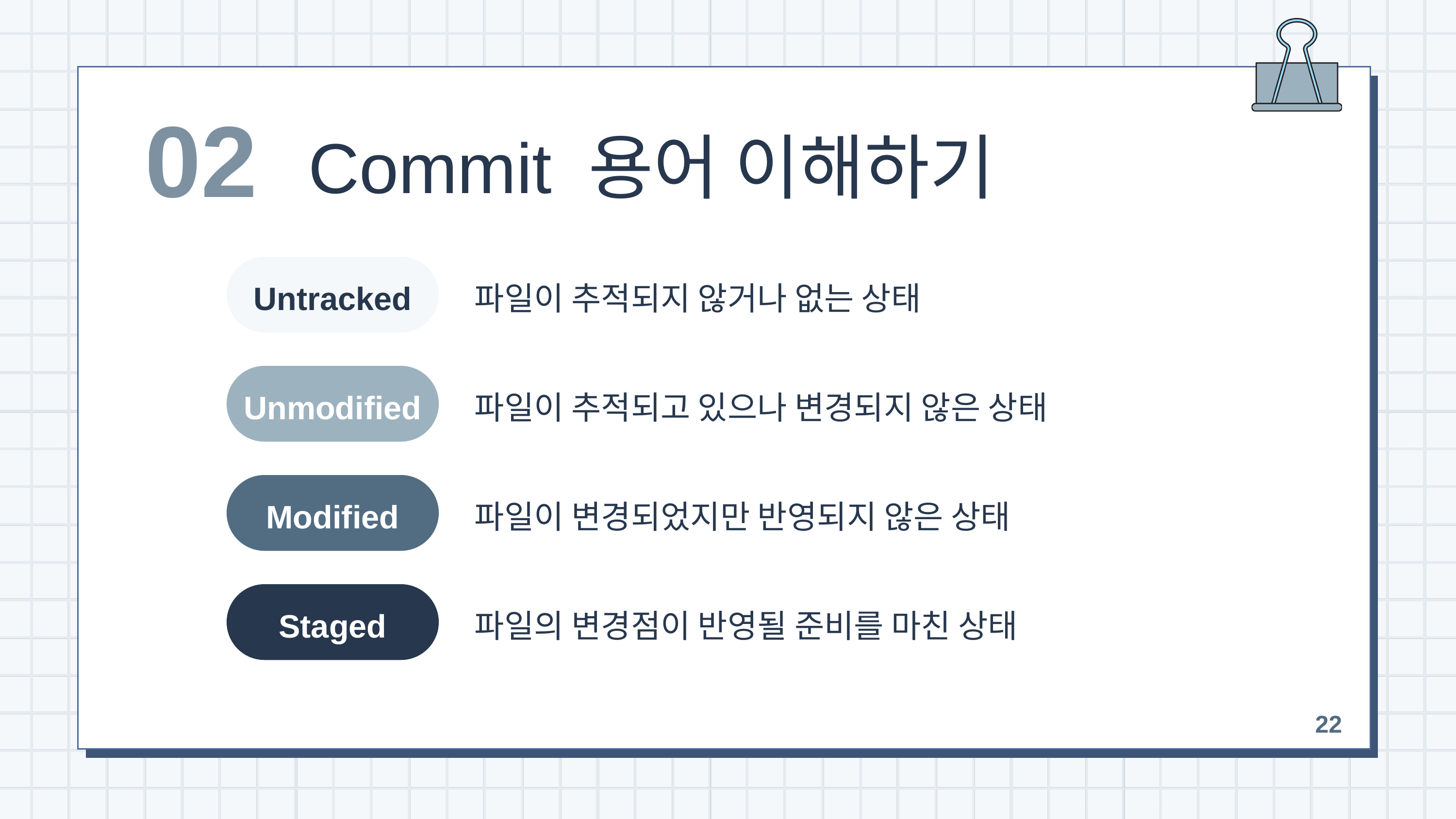

02
Commit 용어 이해하기

Untracked
파일이 추적되지 않거나 없는 상태

Unmodified
파일이 추적되고 있으나 변경되지 않은 상태

Modified
파일이 변경되었지만 반영되지 않은 상태

Staged
파일의 변경점이 반영될 준비를 마친 상태
22